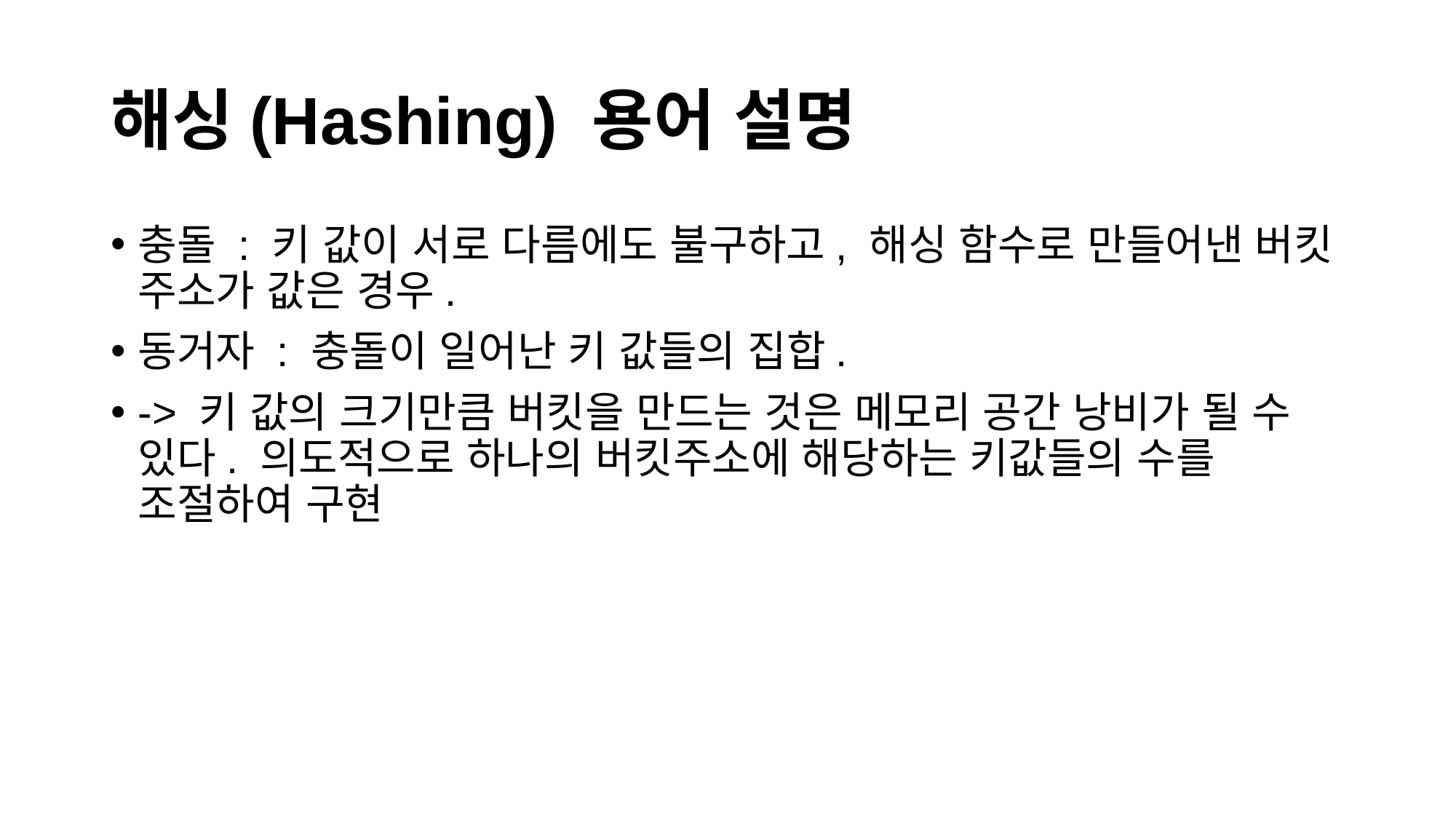

# 해싱(Hashing) 용어 설명
충돌 : 키 값이 서로 다름에도 불구하고, 해싱 함수로 만들어낸 버킷 주소가 값은 경우.
동거자 : 충돌이 일어난 키 값들의 집합.
-> 키 값의 크기만큼 버킷을 만드는 것은 메모리 공간 낭비가 될 수 있다. 의도적으로 하나의 버킷주소에 해당하는 키값들의 수를 조절하여 구현